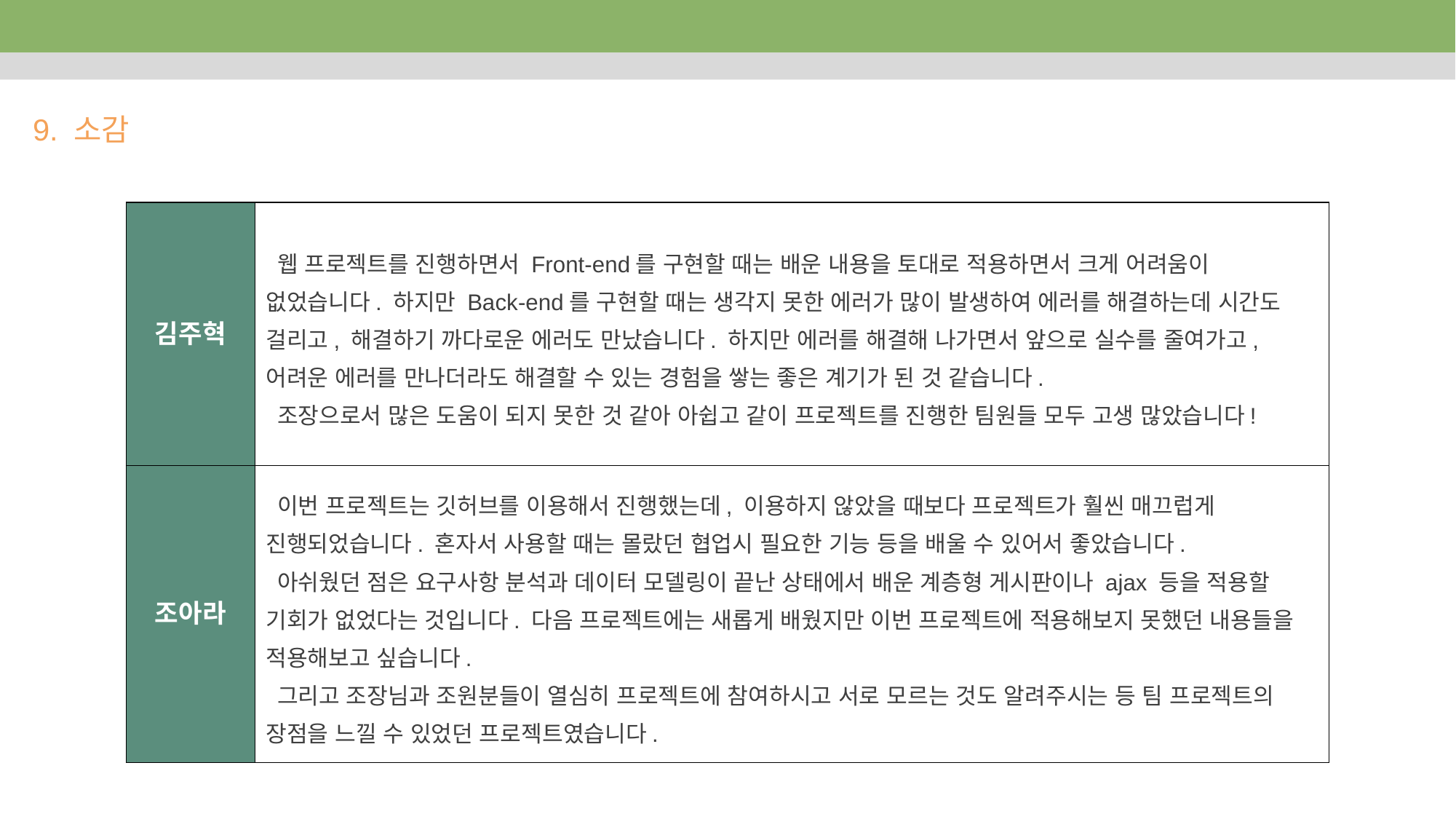

9. 소감
| 김주혁 | 웹 프로젝트를 진행하면서 Front-end를 구현할 때는 배운 내용을 토대로 적용하면서 크게 어려움이 없었습니다. 하지만 Back-end를 구현할 때는 생각지 못한 에러가 많이 발생하여 에러를 해결하는데 시간도 걸리고, 해결하기 까다로운 에러도 만났습니다. 하지만 에러를 해결해 나가면서 앞으로 실수를 줄여가고, 어려운 에러를 만나더라도 해결할 수 있는 경험을 쌓는 좋은 계기가 된 것 같습니다. 조장으로서 많은 도움이 되지 못한 것 같아 아쉽고 같이 프로젝트를 진행한 팀원들 모두 고생 많았습니다! |
| --- | --- |
| 조아라 | 이번 프로젝트는 깃허브를 이용해서 진행했는데, 이용하지 않았을 때보다 프로젝트가 훨씬 매끄럽게 진행되었습니다. 혼자서 사용할 때는 몰랐던 협업시 필요한 기능 등을 배울 수 있어서 좋았습니다. 아쉬웠던 점은 요구사항 분석과 데이터 모델링이 끝난 상태에서 배운 계층형 게시판이나 ajax 등을 적용할 기회가 없었다는 것입니다. 다음 프로젝트에는 새롭게 배웠지만 이번 프로젝트에 적용해보지 못했던 내용들을 적용해보고 싶습니다. 그리고 조장님과 조원분들이 열심히 프로젝트에 참여하시고 서로 모르는 것도 알려주시는 등 팀 프로젝트의 장점을 느낄 수 있었던 프로젝트였습니다. |